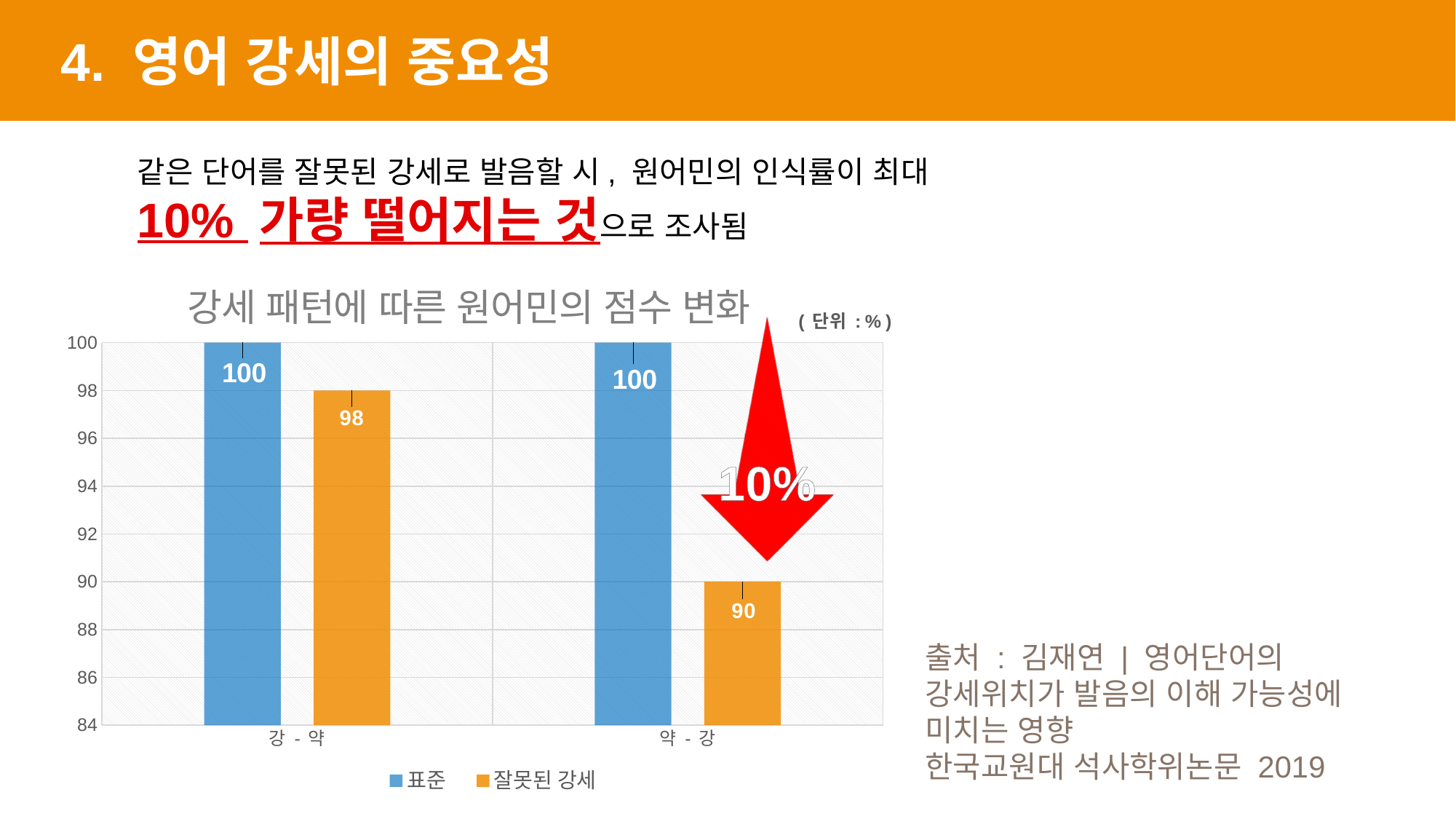

4. 영어 강세의 중요성
같은 단어를 잘못된 강세로 발음할 시, 원어민의 인식률이 최대  10% 가량 떨어지는 것으로 조사됨

### Chart: 강세 패턴에 따른 원어민의 점수 변화

| Category | 표준 | 잘못된 강세 |
|---|---|---|
| 강 - 약 | 100.0 | 98.0 |
| 약 - 강 | 100.0 | 90.0 |
출처 : 김재연 | 영어단어의 강세위치가 발음의 이해 가능성에 미치는 영향
한국교원대 석사학위논문 2019